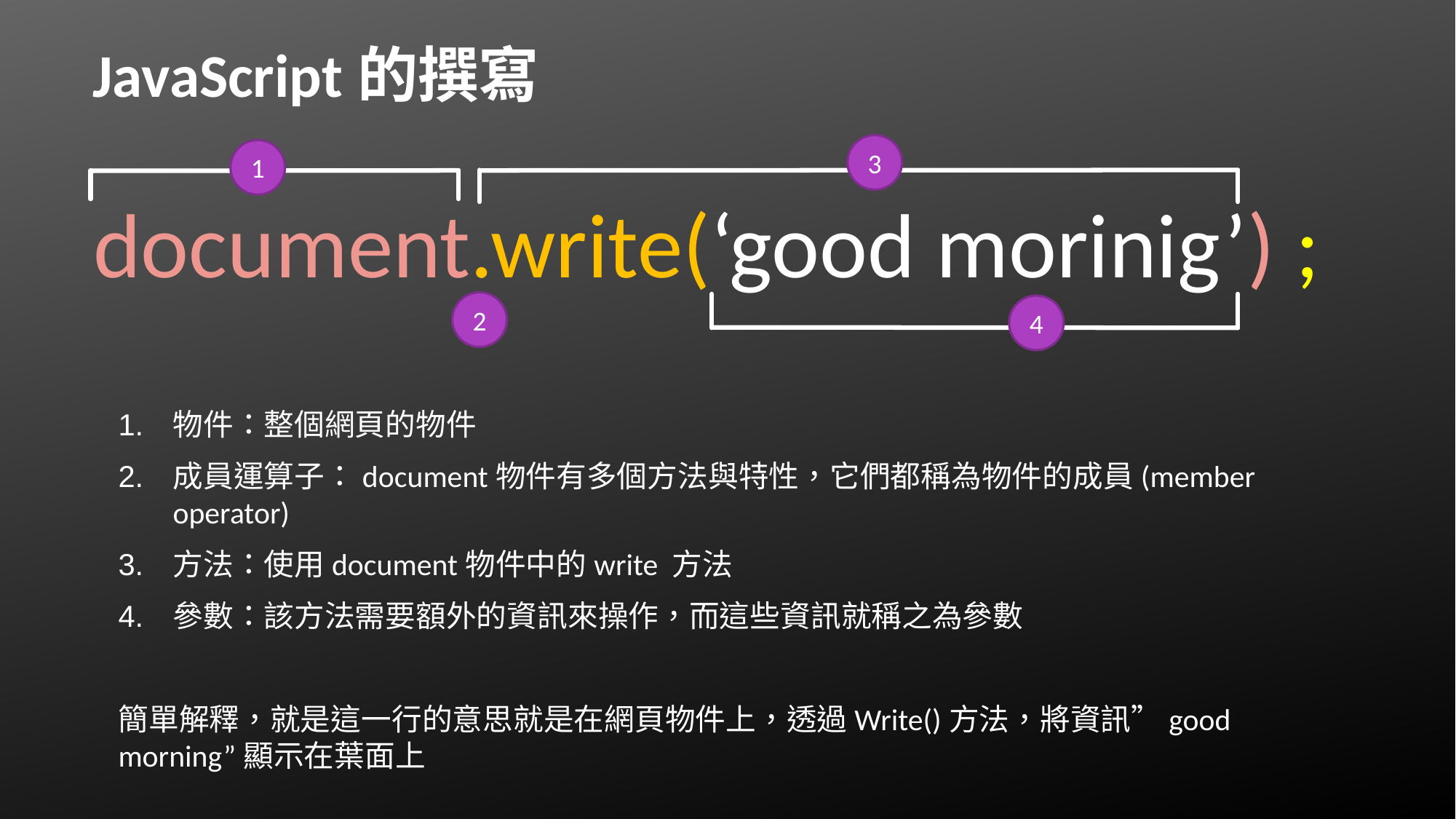

# JavaScript的撰寫
3
1
document.write(‘good morinig’) ;
2
4
物件：整個網頁的物件
成員運算子：document物件有多個方法與特性，它們都稱為物件的成員(member operator)
方法：使用document物件中的write 方法
參數：該方法需要額外的資訊來操作，而這些資訊就稱之為參數

簡單解釋，就是這一行的意思就是在網頁物件上，透過Write()方法，將資訊”good morning”顯示在葉面上